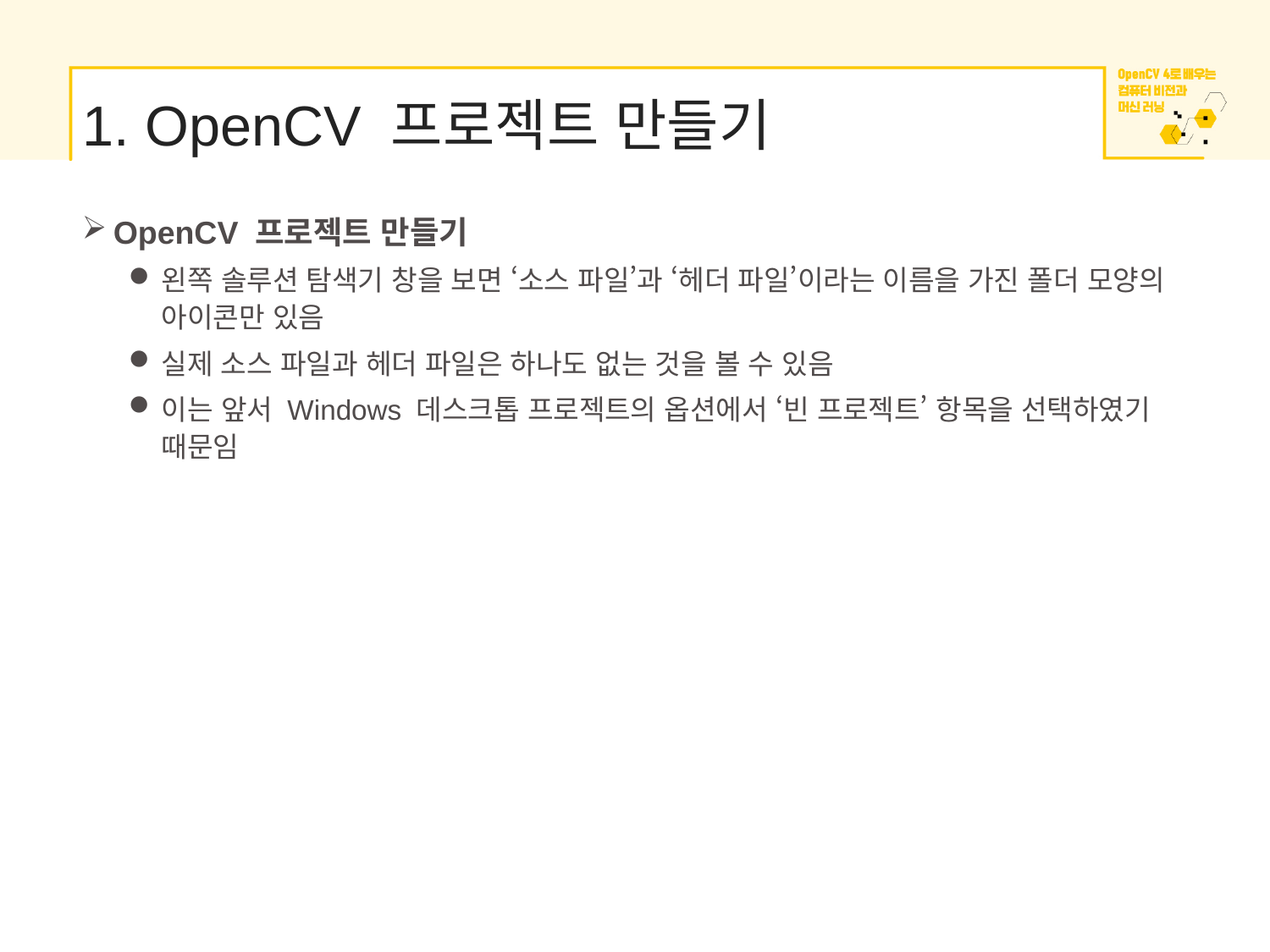

# 1. OpenCV 프로젝트 만들기
OpenCV 프로젝트 만들기
왼쪽 솔루션 탐색기 창을 보면 ‘소스 파일’과 ‘헤더 파일’이라는 이름을 가진 폴더 모양의 아이콘만 있음
실제 소스 파일과 헤더 파일은 하나도 없는 것을 볼 수 있음
이는 앞서 Windows 데스크톱 프로젝트의 옵션에서 ‘빈 프로젝트’ 항목을 선택하였기 때문임